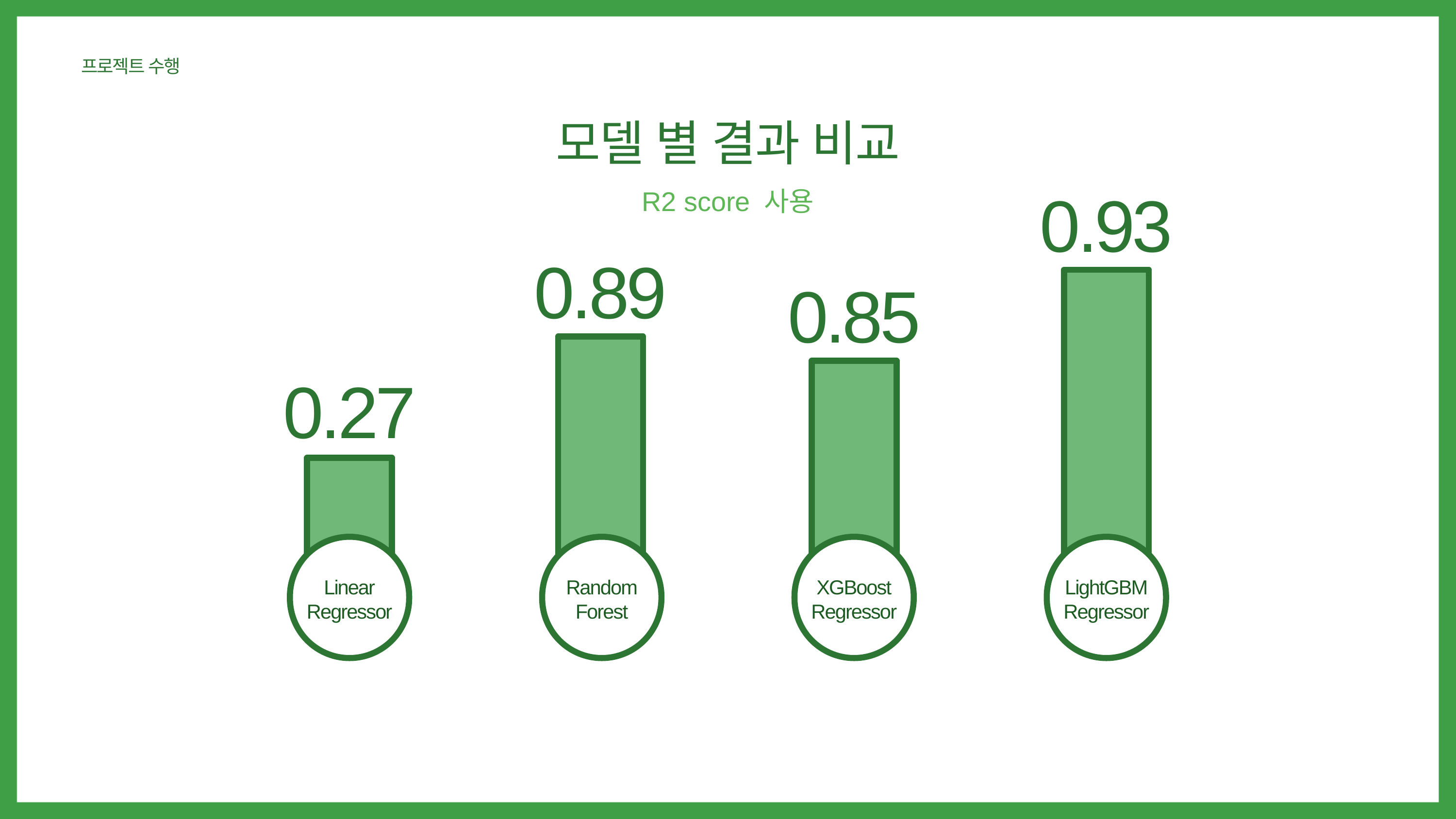

프로젝트 수행
모델 별 결과 비교
0.93
R2 score 사용
0.89
0.85

0.27

Linear
Regressor

Random
Forest

XGBoost
Regressor

LightGBM
Regressor